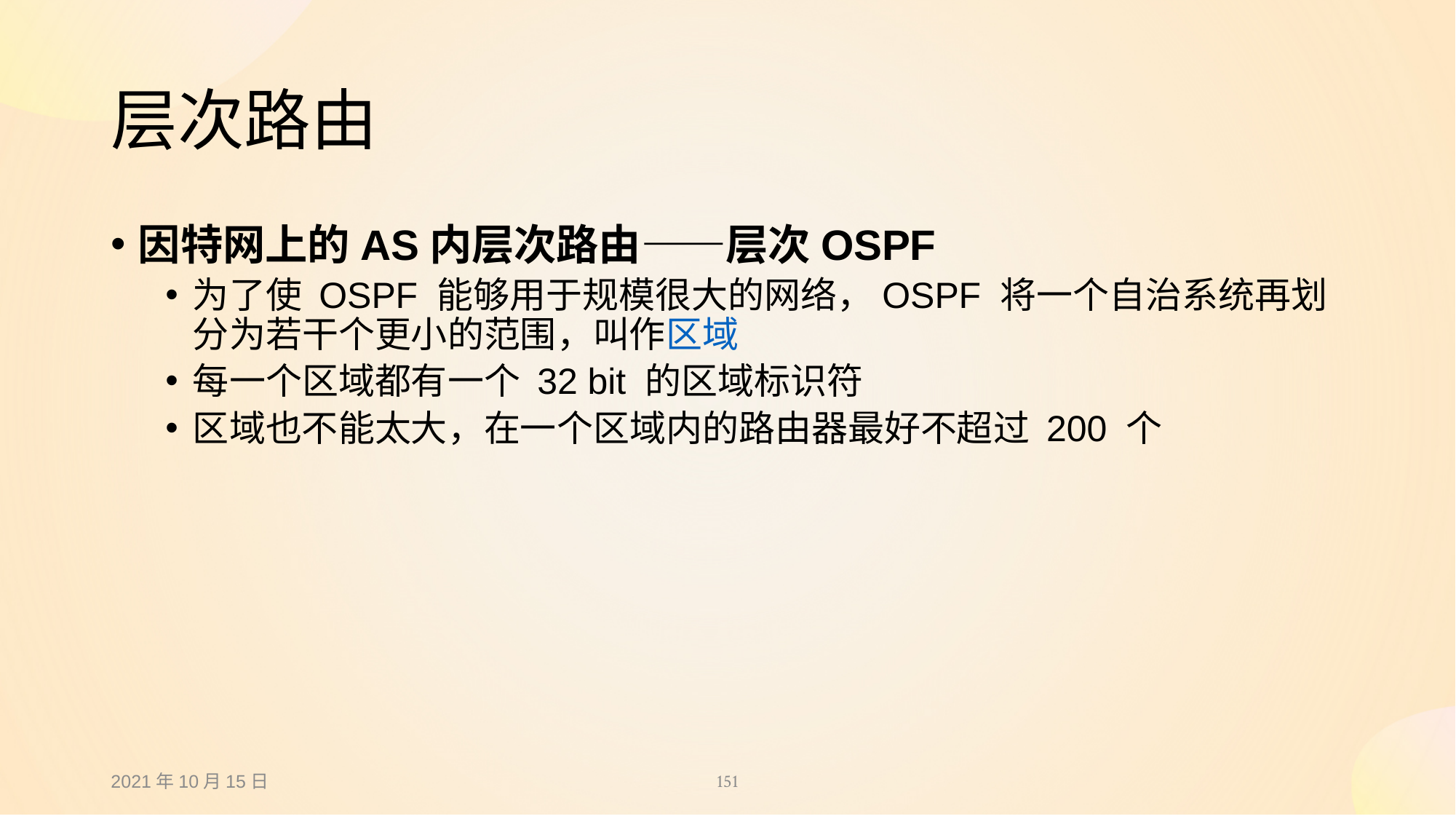

# 层次路由
因特网上的AS内层次路由——层次OSPF
为了使 OSPF 能够用于规模很大的网络，OSPF 将一个自治系统再划分为若干个更小的范围，叫作区域
每一个区域都有一个 32 bit 的区域标识符
区域也不能太大，在一个区域内的路由器最好不超过 200 个
2021年10月15日
151